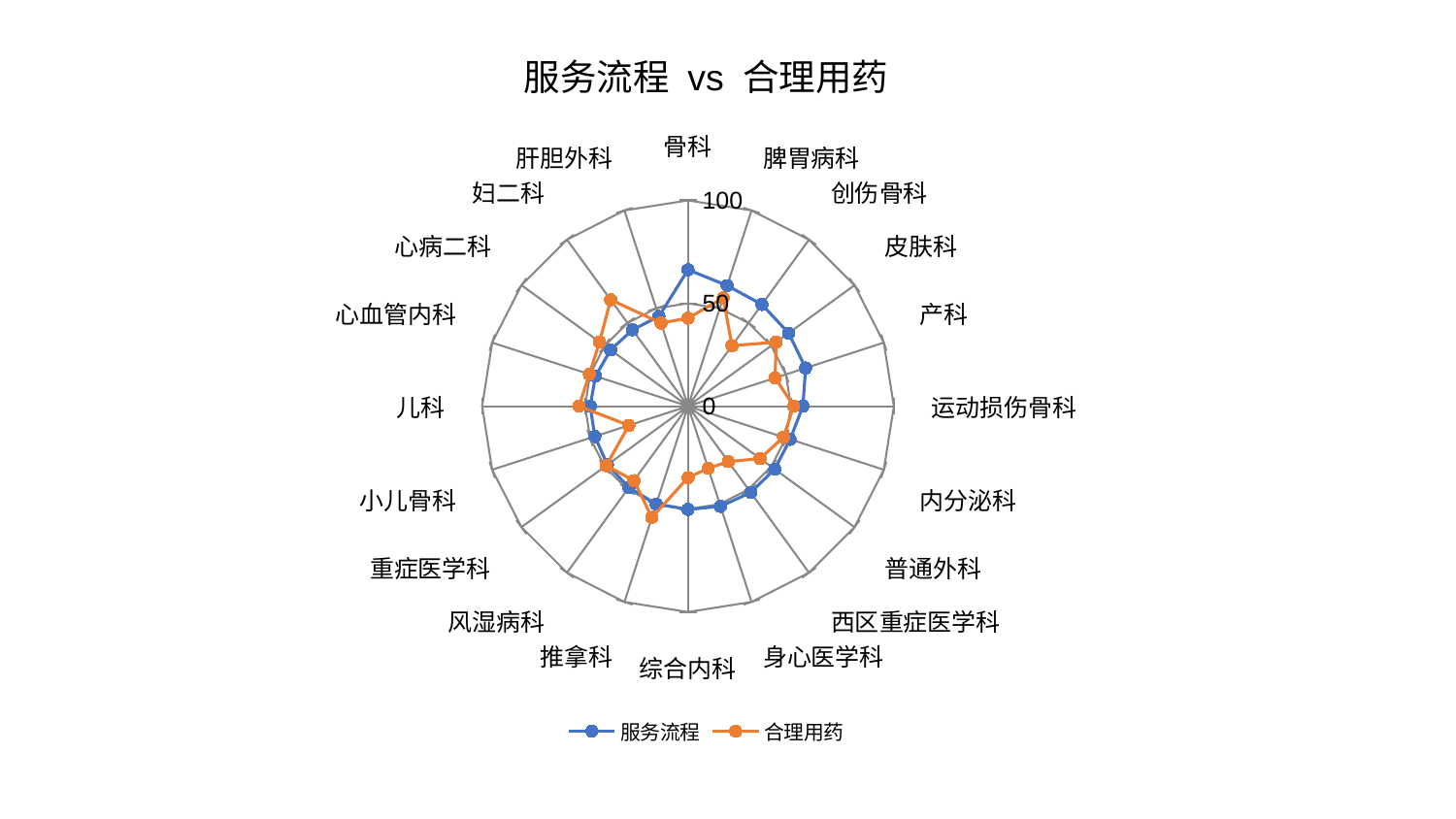

### Chart: 服务流程 vs 合理用药

| Category | 服务流程 | 合理用药 |
|---|---|---|
| 骨科 | 66.30180159562033 | 42.77888543511142 |
| 脾胃病科 | 61.64487113396172 | 55.339707975446615 |
| 创伤骨科 | 61.09606897801859 | 36.35326670576586 |
| 皮肤科 | 60.43302702521205 | 52.945435927645036 |
| 产科 | 60.06738861522809 | 44.5106519131521 |
| 运动损伤骨科 | 55.844911649068706 | 51.33878982342652 |
| 内分泌科 | 52.17384403949003 | 48.75986870833138 |
| 普通外科 | 52.05507773738131 | 43.30113219178203 |
| 西区重症医学科 | 51.85271448214968 | 33.297218934972335 |
| 身心医学科 | 51.19211322916492 | 31.786131611100362 |
| 综合内科 | 50.166652396087606 | 34.709190900565055 |
| 推拿科 | 50.01686283788367 | 56.822443227579285 |
| 风湿病科 | 48.84880119912903 | 44.69885344595647 |
| 重症医学科 | 48.40234934466946 | 49.12977462194733 |
| 小儿骨科 | 47.585479304727315 | 30.229221519813677 |
| 儿科 | 47.49701080315143 | 52.9723187951036 |
| 心血管内科 | 47.2544057336297 | 50.3568232211469 |
| 心病二科 | 46.48539897843852 | 53.12870481424645 |
| 妇二科 | 45.8877167007347 | 63.90587396861257 |
| 肝胆外科 | 45.82779008324602 | 42.49362829119797 |
63